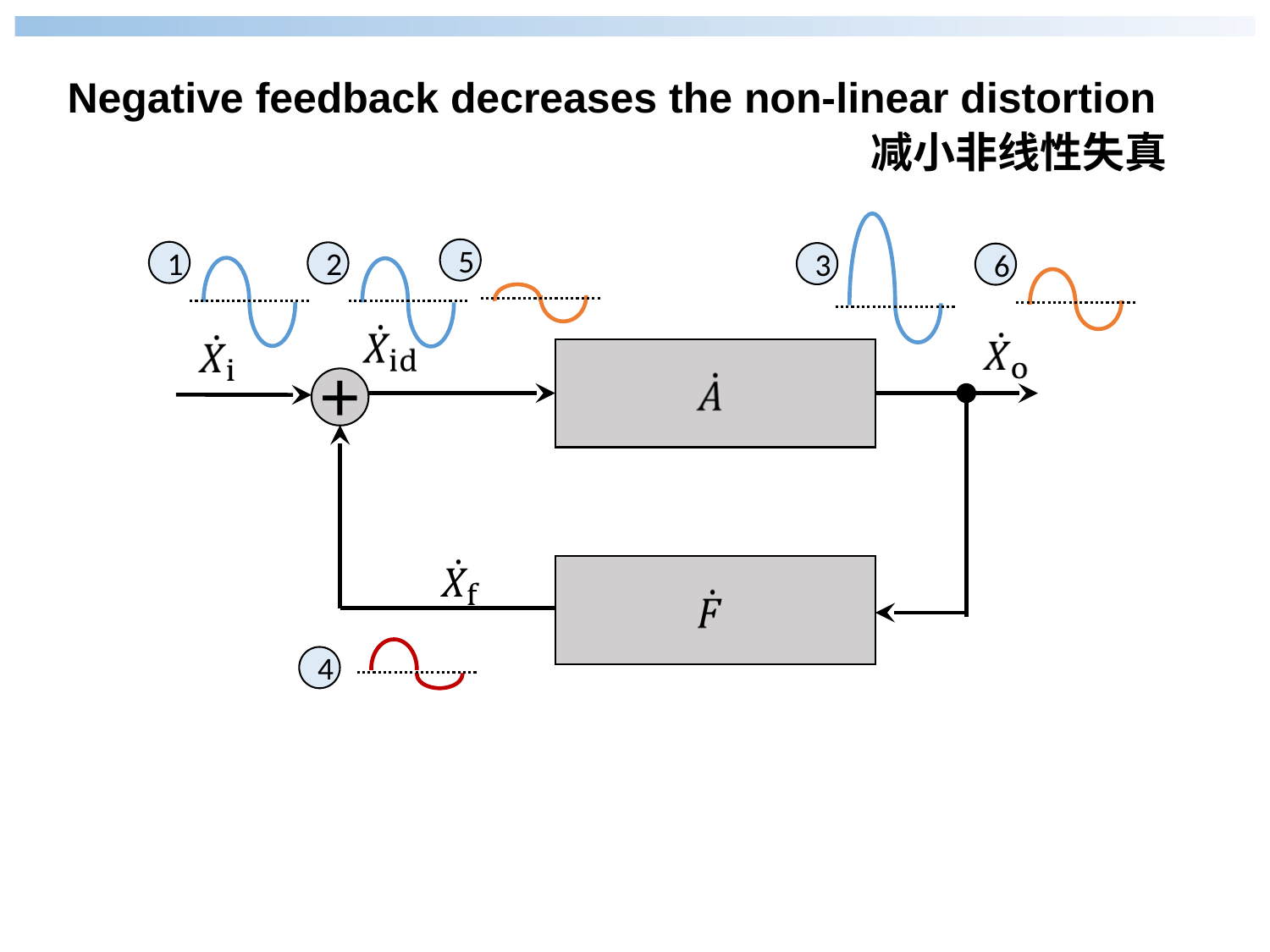

Negative feedback decreases the non-linear distortion
减小非线性失真

3
5

1

2

6

+

4